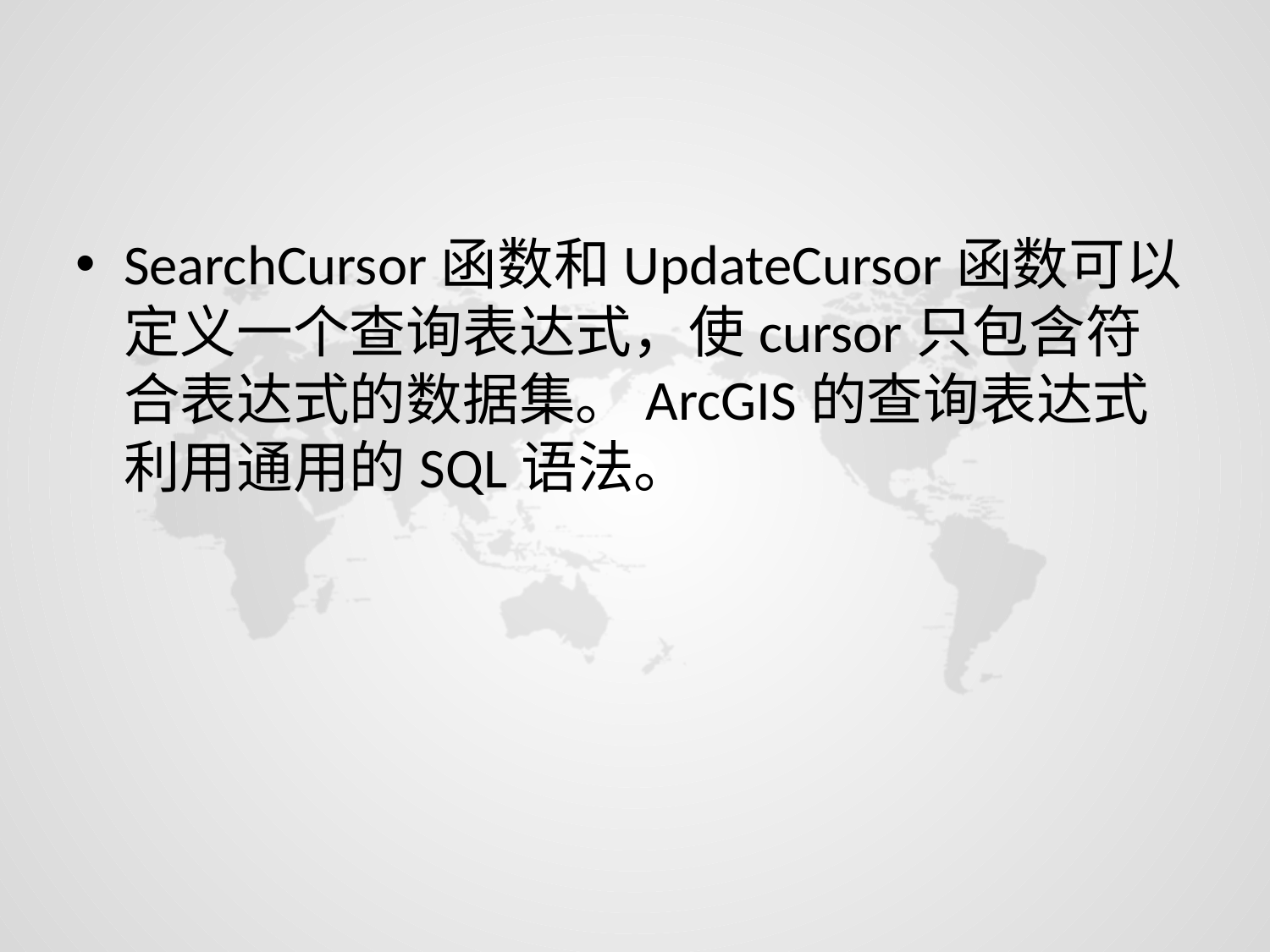

#
SearchCursor函数和UpdateCursor函数可以定义一个查询表达式，使cursor只包含符合表达式的数据集。ArcGIS的查询表达式利用通用的SQL语法。